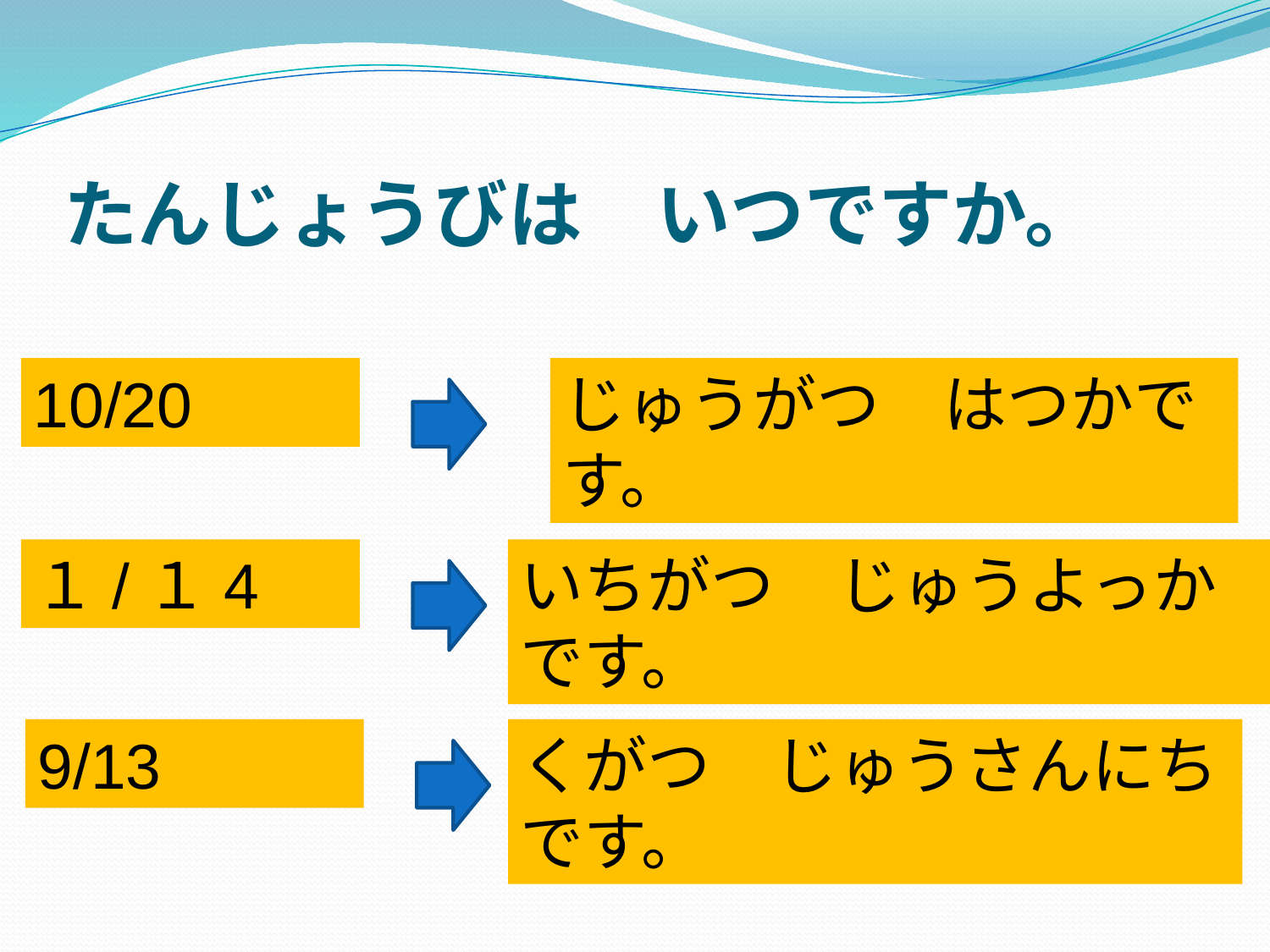

# たんじょうびは　いつですか。
10/20
じゅうがつ　はつかです。

１/１4
いちがつ　じゅうよっかです。

9/13
くがつ　じゅうさんにちです。